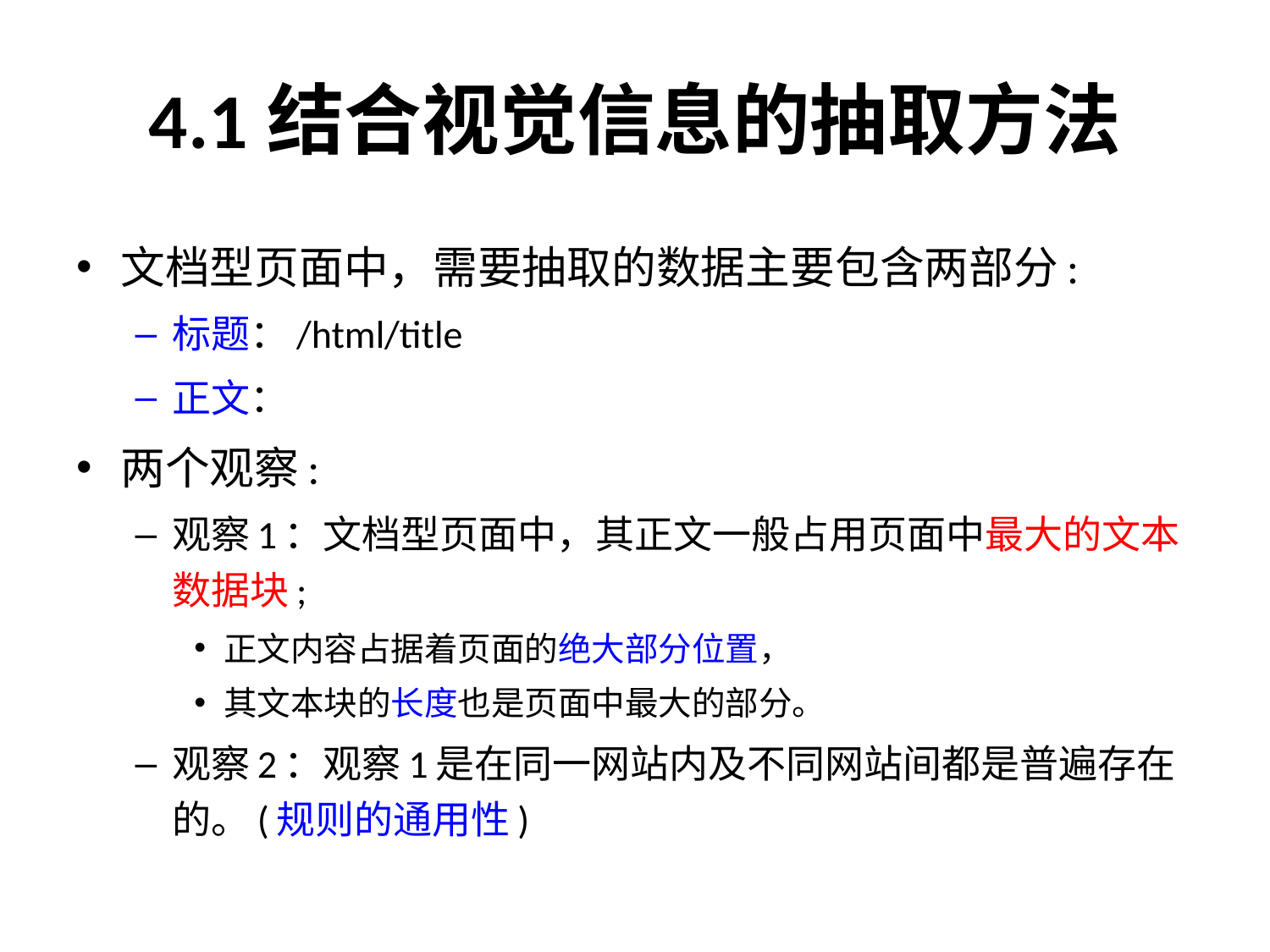

# 4.1结合视觉信息的抽取方法
文档型页面中，需要抽取的数据主要包含两部分:
标题：/html/title
正文：
两个观察:
观察1：文档型页面中，其正文一般占用页面中最大的文本数据块;
正文内容占据着页面的绝大部分位置，
其文本块的长度也是页面中最大的部分。
观察2：观察1是在同一网站内及不同网站间都是普遍存在的。(规则的通用性)